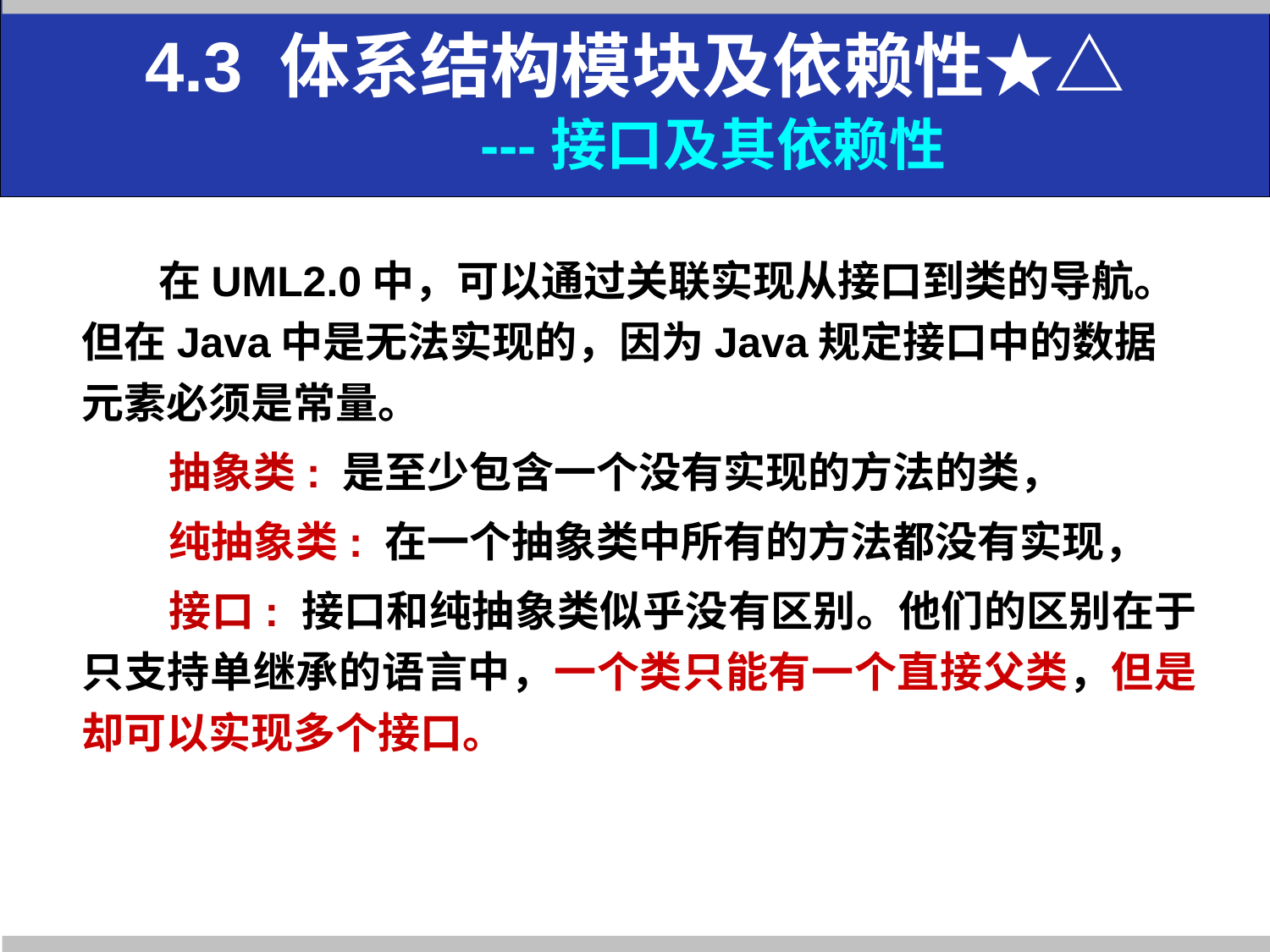

4.3 体系结构模块及依赖性★△
          ---接口及其依赖性
       在UML2.0中，可以通过关联实现从接口到类的导航。但在Java中是无法实现的，因为Java规定接口中的数据元素必须是常量。
抽象类: 是至少包含一个没有实现的方法的类，
纯抽象类: 在一个抽象类中所有的方法都没有实现，
接口: 接口和纯抽象类似乎没有区别。他们的区别在于只支持单继承的语言中，一个类只能有一个直接父类，但是却可以实现多个接口。
552